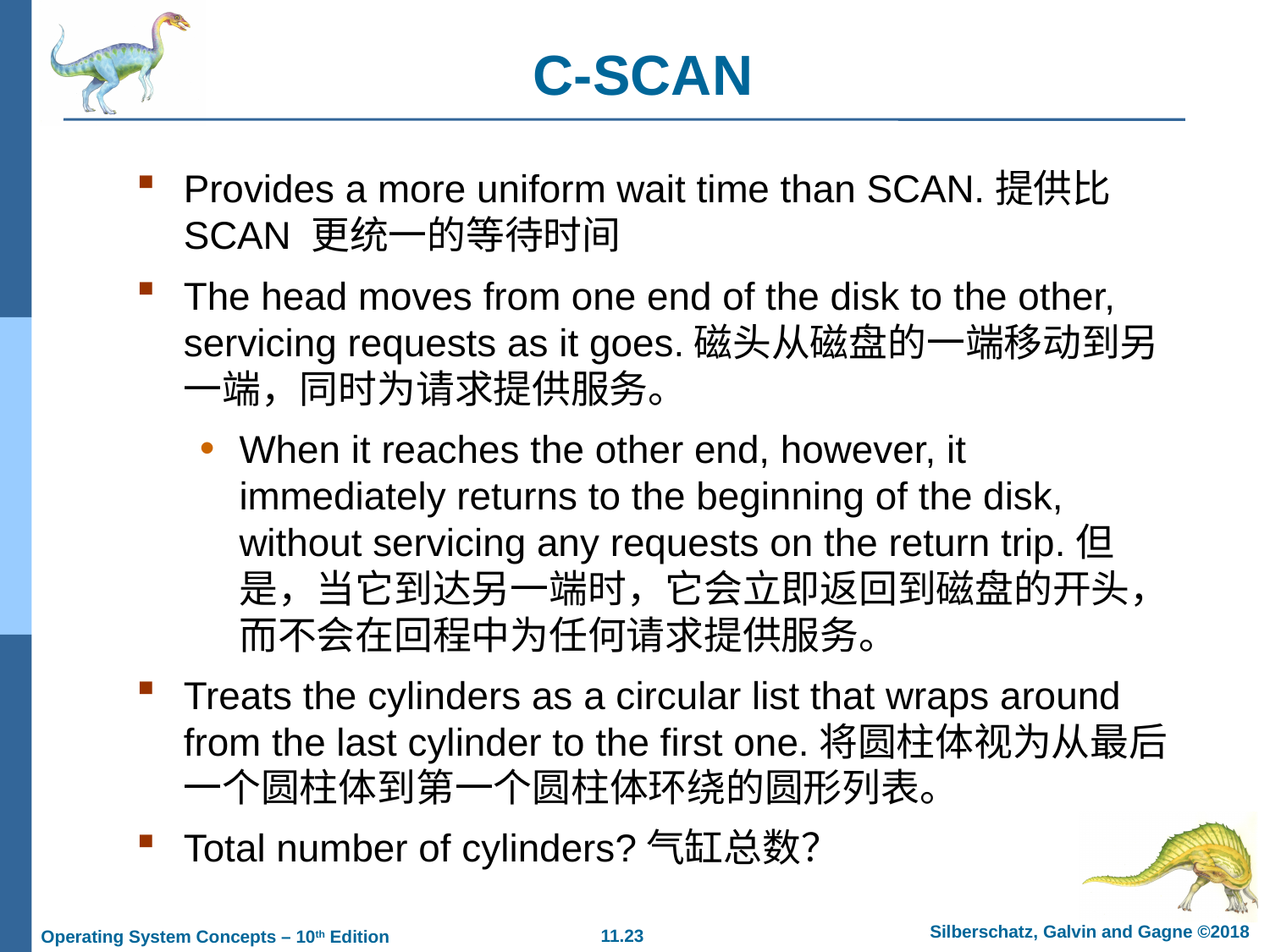

# C-SCAN
Provides a more uniform wait time than SCAN.提供比 SCAN 更统一的等待时间
The head moves from one end of the disk to the other, servicing requests as it goes.磁头从磁盘的一端移动到另一端，同时为请求提供服务。
When it reaches the other end, however, it immediately returns to the beginning of the disk, without servicing any requests on the return trip.但是，当它到达另一端时，它会立即返回到磁盘的开头，而不会在回程中为任何请求提供服务。
Treats the cylinders as a circular list that wraps around from the last cylinder to the first one.将圆柱体视为从最后一个圆柱体到第一个圆柱体环绕的圆形列表。
Total number of cylinders?气缸总数？